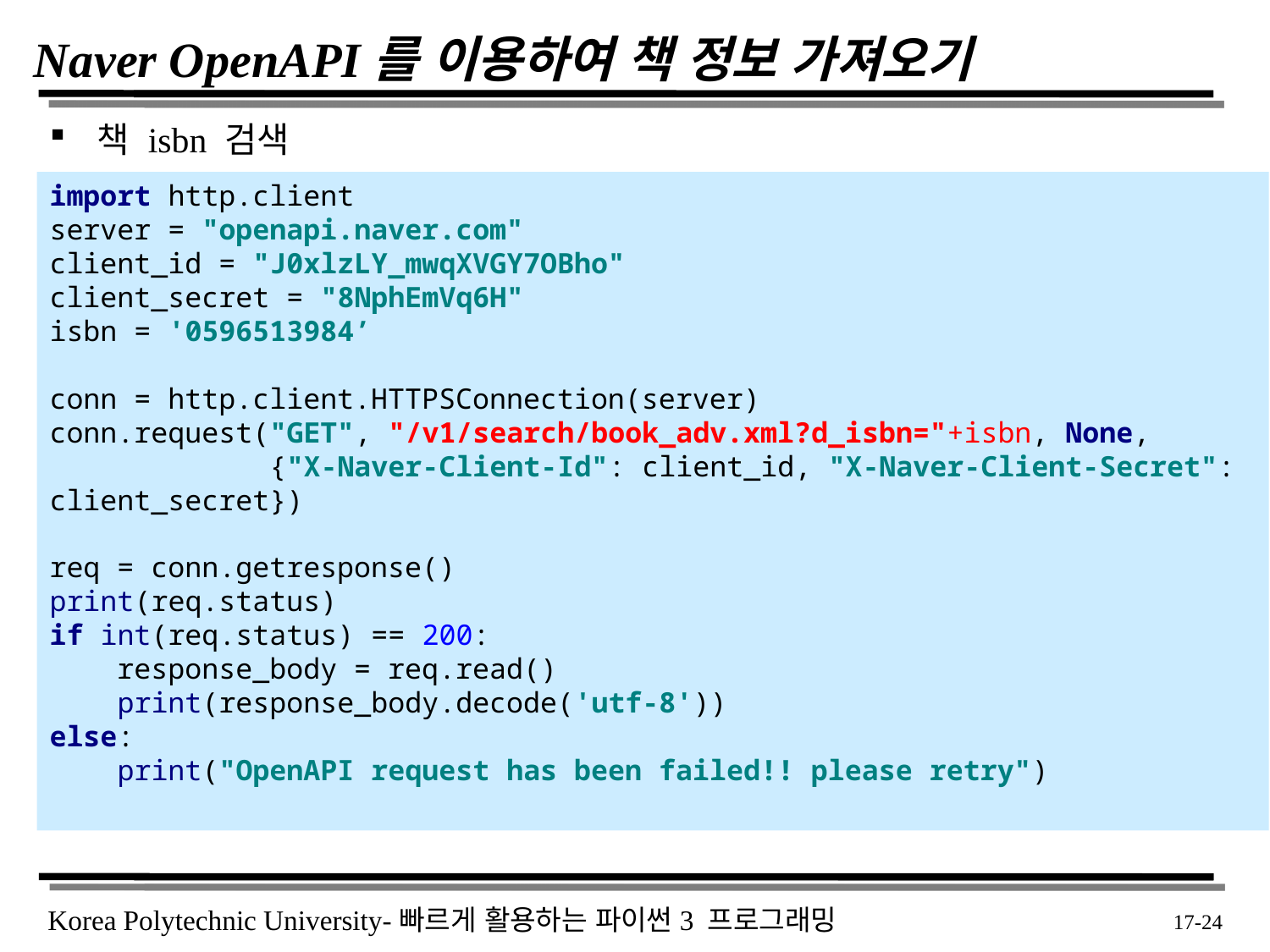

# Naver OpenAPI를 이용하여 책 정보 가져오기
책 isbn 검색

import http.client
server = "openapi.naver.com"
client_id = "J0xlzLY_mwqXVGY7OBho"
client_secret = "8NphEmVq6H"
isbn = '0596513984’
conn = http.client.HTTPSConnection(server)
conn.request("GET", "/v1/search/book_adv.xml?d_isbn="+isbn, None,
             {"X-Naver-Client-Id": client_id, "X-Naver-Client-Secret": client_secret})
req = conn.getresponse()
print(req.status)
if int(req.status) == 200:
    response_body = req.read()
    print(response_body.decode('utf-8'))
else:
    print("OpenAPI request has been failed!! please retry")
 17-24